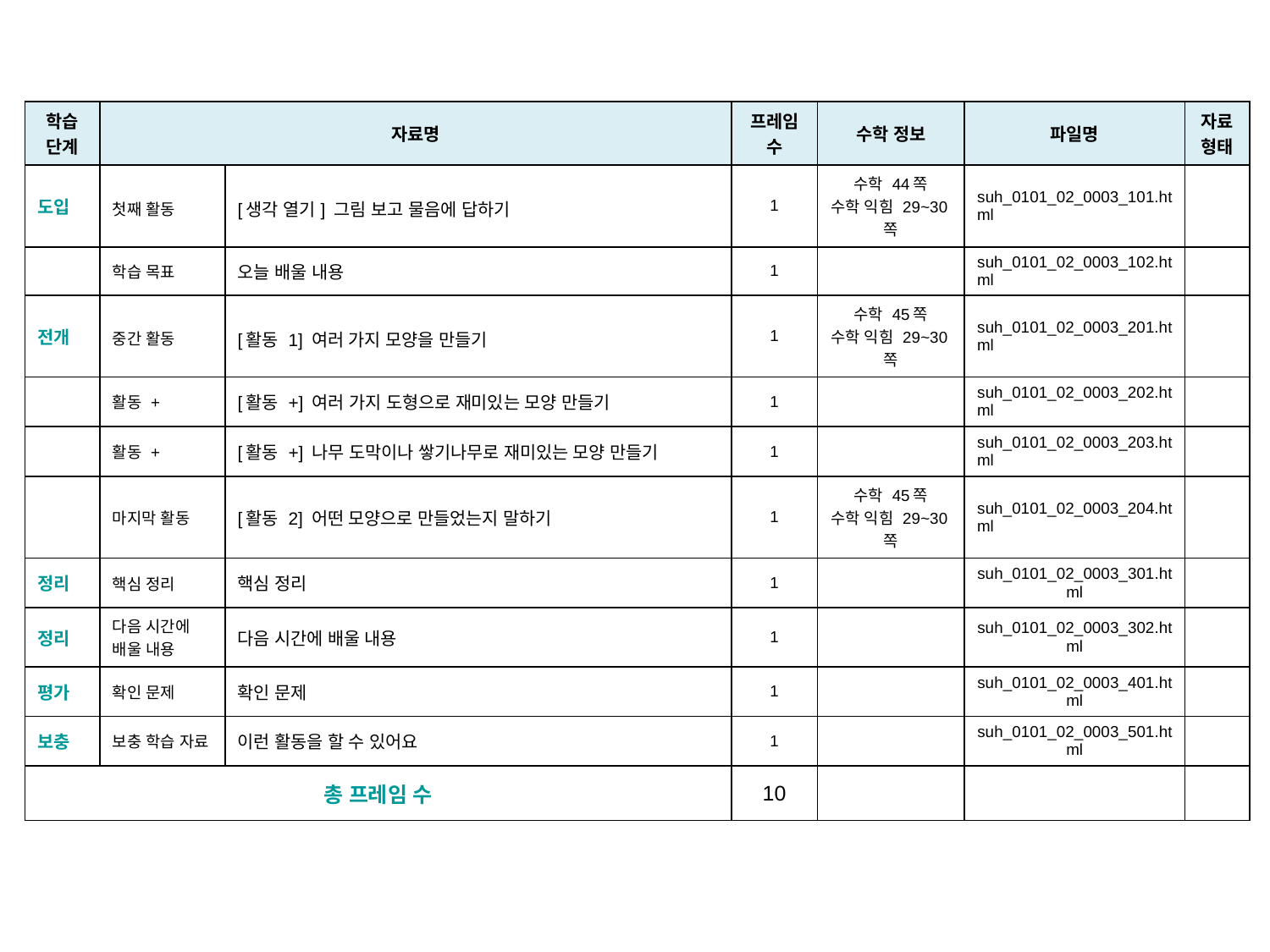

| 학습 단계 | 자료명 |  | 프레임 수 | 수학 정보 | 파일명 | 자료 형태 |
| --- | --- | --- | --- | --- | --- | --- |
| 도입 | 첫째 활동 | [생각 열기] 그림 보고 물음에 답하기 | 1 | 수학 44쪽 수학 익힘 29~30쪽 | suh\_0101\_02\_0003\_101.html |  |
|  | 학습 목표 | 오늘 배울 내용 | 1 |  | suh\_0101\_02\_0003\_102.html |  |
| 전개 | 중간 활동 | [활동 1] 여러 가지 모양을 만들기 | 1 | 수학 45쪽 수학 익힘 29~30쪽 | suh\_0101\_02\_0003\_201.html |  |
|  | 활동 + | [활동 +] 여러 가지 도형으로 재미있는 모양 만들기 | 1 |  | suh\_0101\_02\_0003\_202.html |  |
|  | 활동 + | [활동 +] 나무 도막이나 쌓기나무로 재미있는 모양 만들기 | 1 |  | suh\_0101\_02\_0003\_203.html |  |
|  | 마지막 활동 | [활동 2] 어떤 모양으로 만들었는지 말하기 | 1 | 수학 45쪽 수학 익힘 29~30쪽 | suh\_0101\_02\_0003\_204.html |  |
| 정리 | 핵심 정리 | 핵심 정리 | 1 |  | suh\_0101\_02\_0003\_301.html |  |
| 정리 | 다음 시간에 배울 내용 | 다음 시간에 배울 내용 | 1 |  | suh\_0101\_02\_0003\_302.html |  |
| 평가 | 확인 문제 | 확인 문제 | 1 |  | suh\_0101\_02\_0003\_401.html |  |
| 보충 | 보충 학습 자료 | 이런 활동을 할 수 있어요 | 1 |  | suh\_0101\_02\_0003\_501.html |  |
| 총 프레임 수 |  |  | 10 |  |  |  |